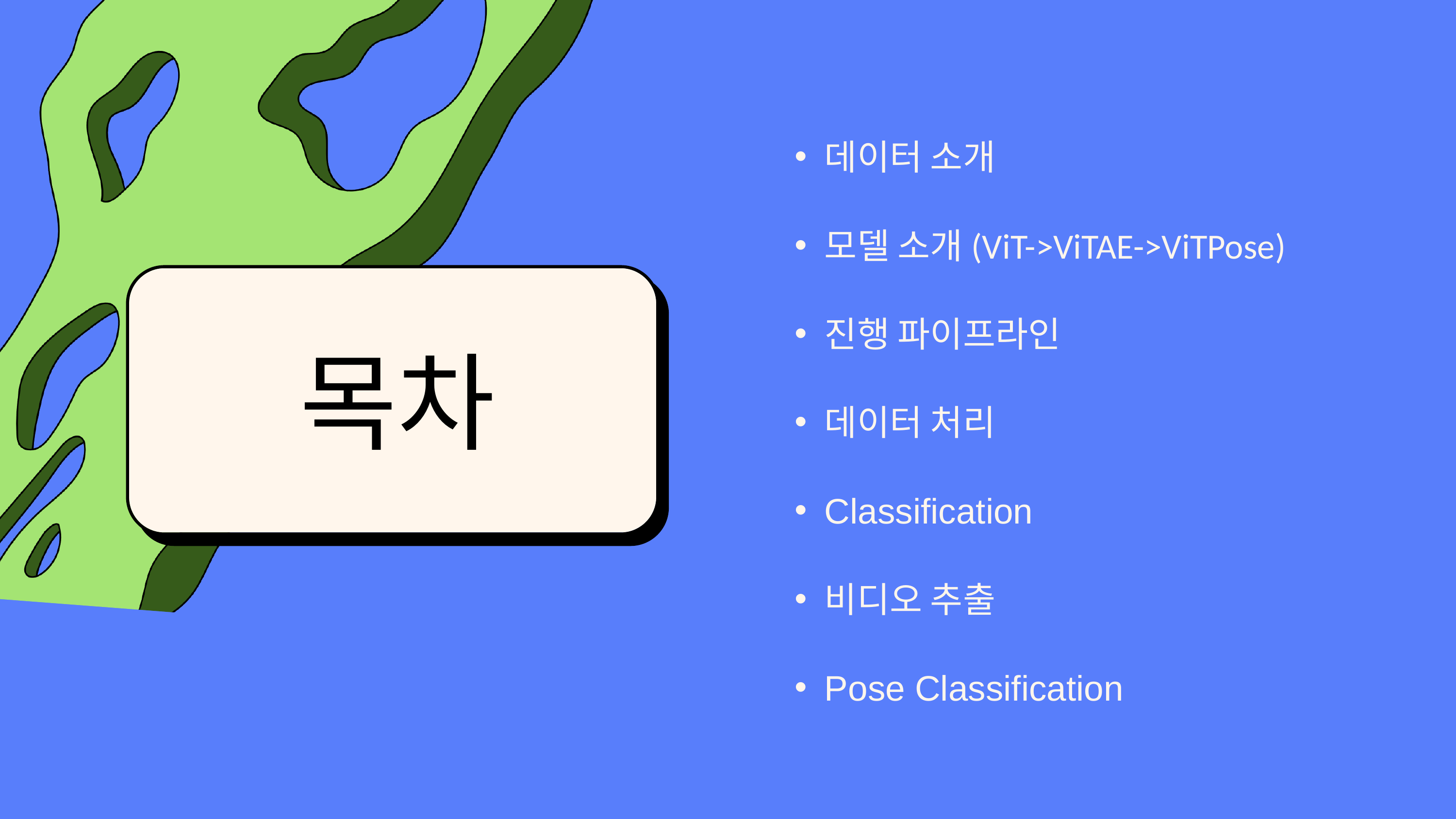

데이터 소개
모델 소개(ViT->ViTAE->ViTPose)
진행 파이프라인
데이터 처리
Classification
비디오 추출
Pose Classification

목차